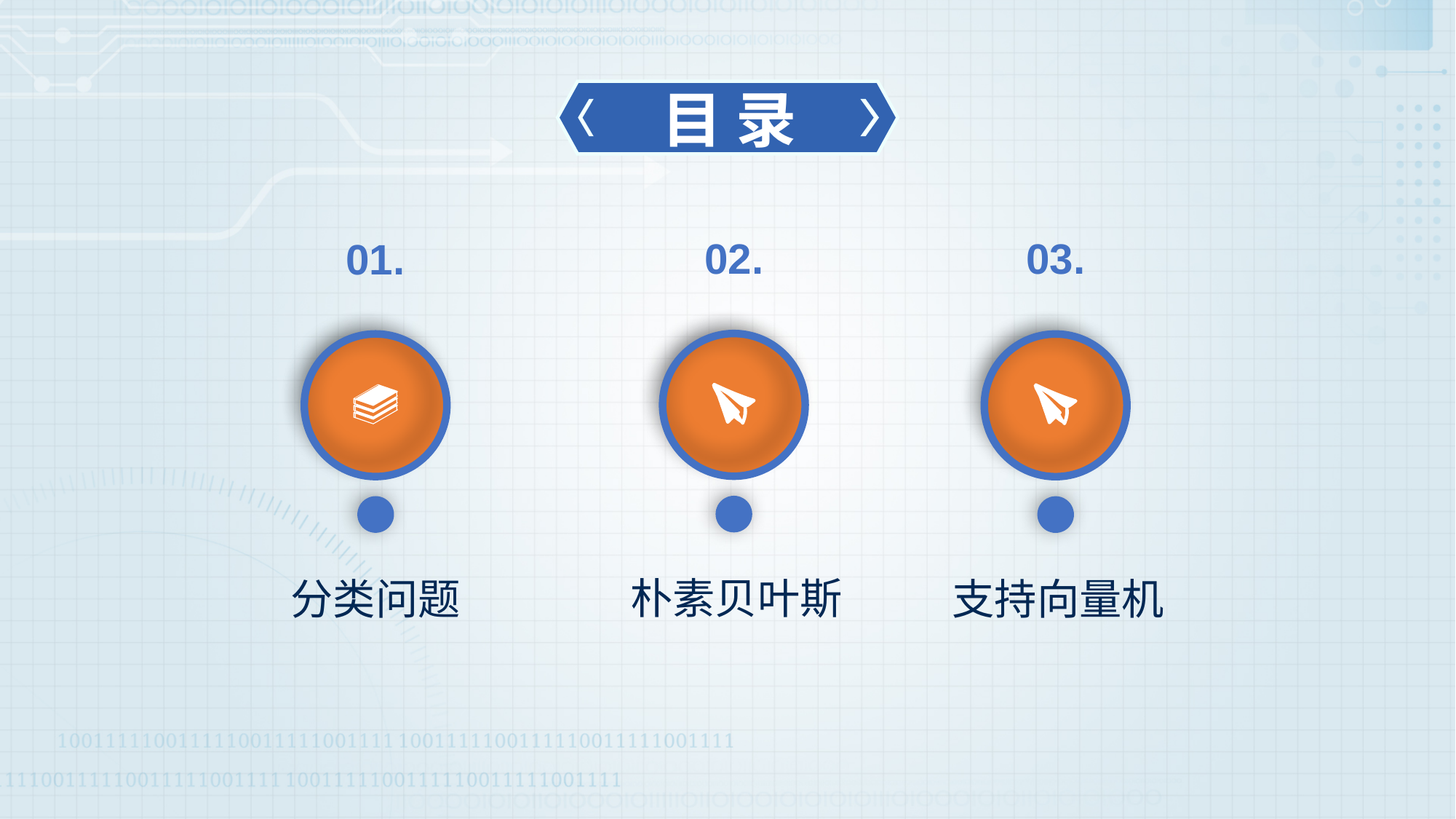

目 录

02.

朴素贝叶斯
03.

支持向量机
01.

分类问题